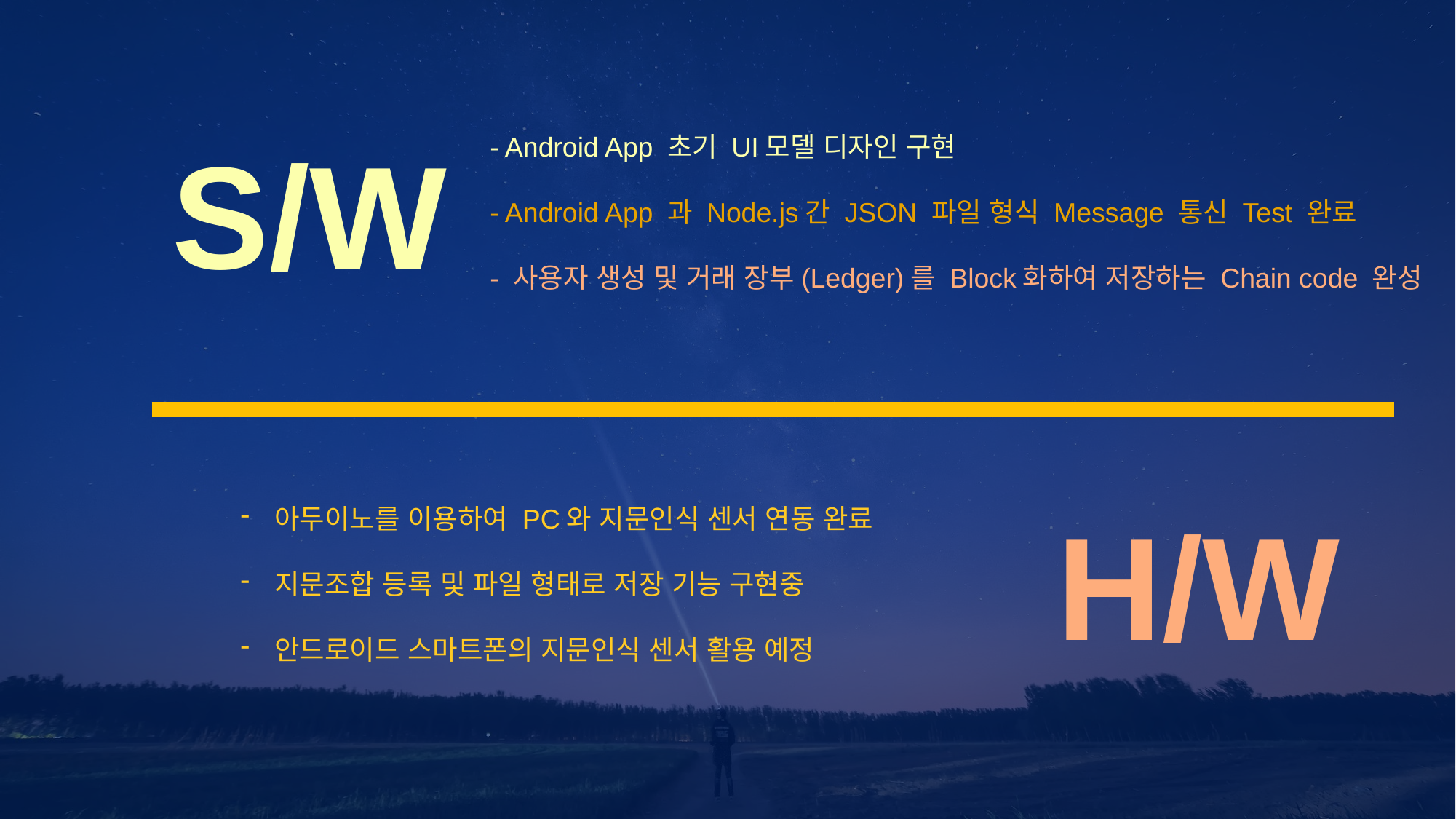

S/W
 - Android App 초기 UI모델 디자인 구현

 - Android App 과 Node.js간 JSON 파일 형식 Message 통신 Test 완료

 - 사용자 생성 및 거래 장부(Ledger)를 Block화하여 저장하는 Chain code 완성
H/W
아두이노를 이용하여 PC와 지문인식 센서 연동 완료

지문조합 등록 및 파일 형태로 저장 기능 구현중

안드로이드 스마트폰의 지문인식 센서 활용 예정